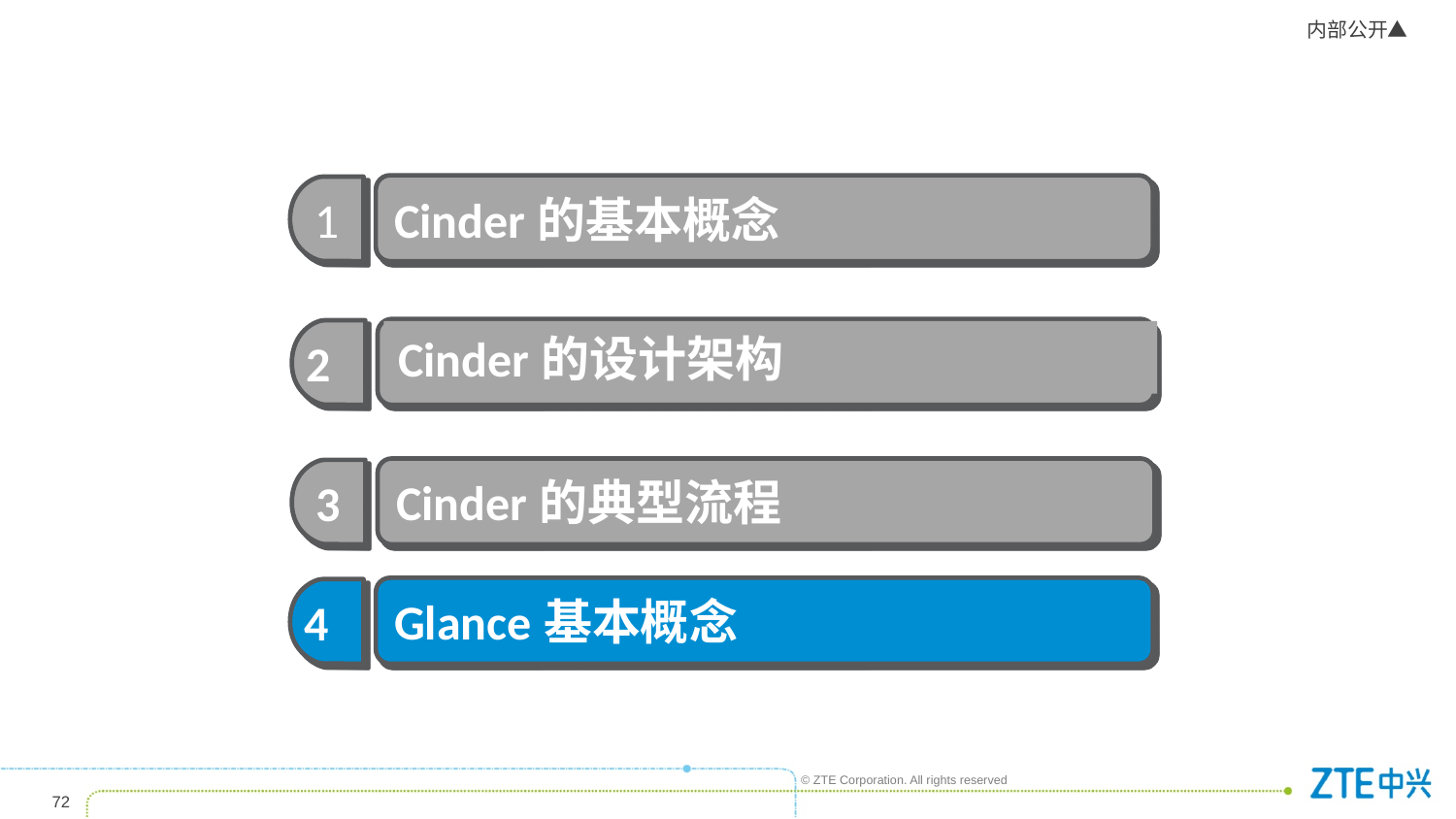

Cinder的基本概念
1

2
Cinder的设计架构
Cinder的典型流程
3
Glance基本概念
4